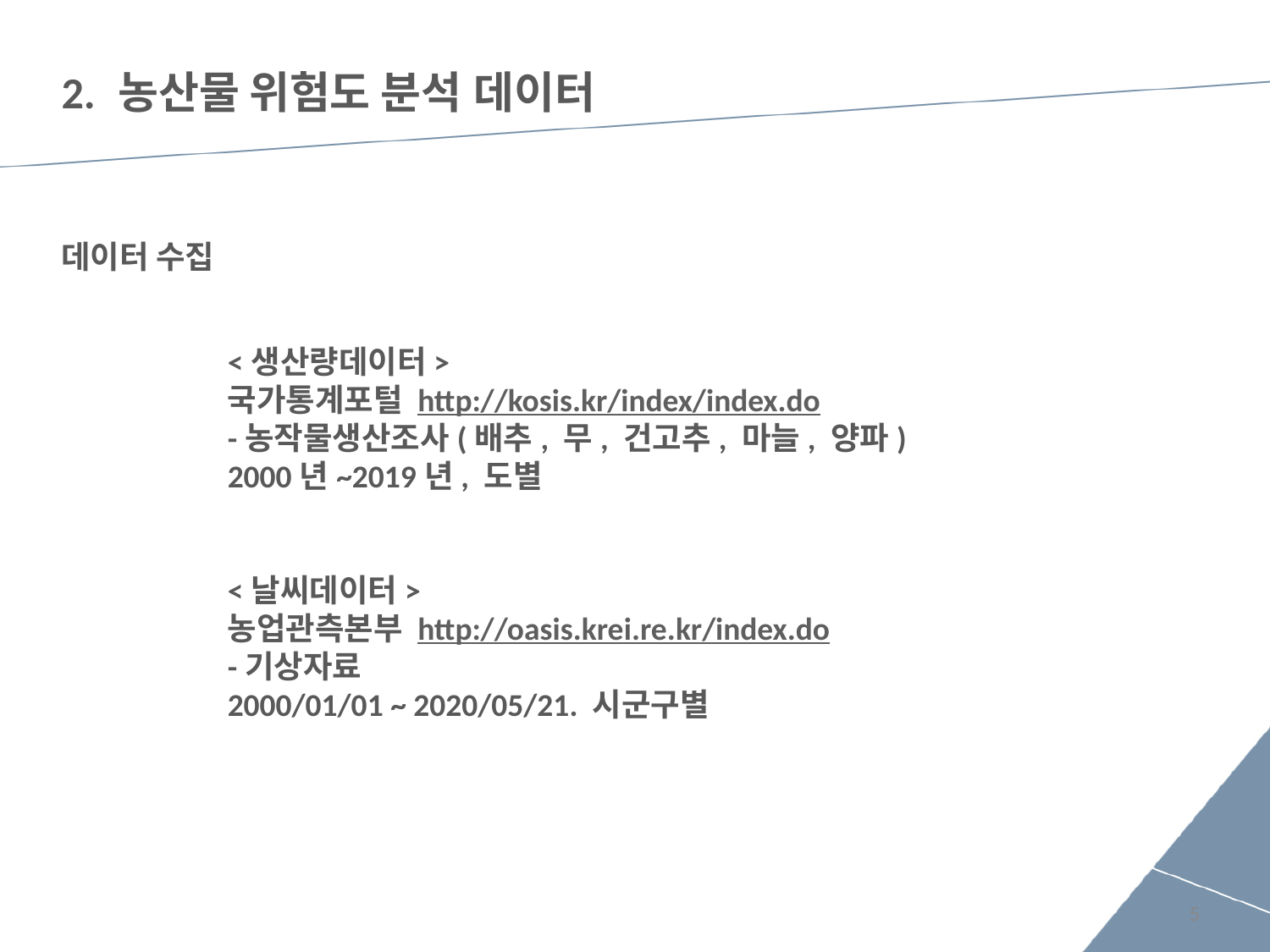

# 2. 농산물 위험도 분석 데이터
데이터 수집
<생산량데이터>
국가통계포털 http://kosis.kr/index/index.do
-농작물생산조사(배추, 무, 건고추, 마늘, 양파)
2000년~2019년, 도별

<날씨데이터>
농업관측본부 http://oasis.krei.re.kr/index.do
-기상자료
2000/01/01 ~ 2020/05/21. 시군구별

5